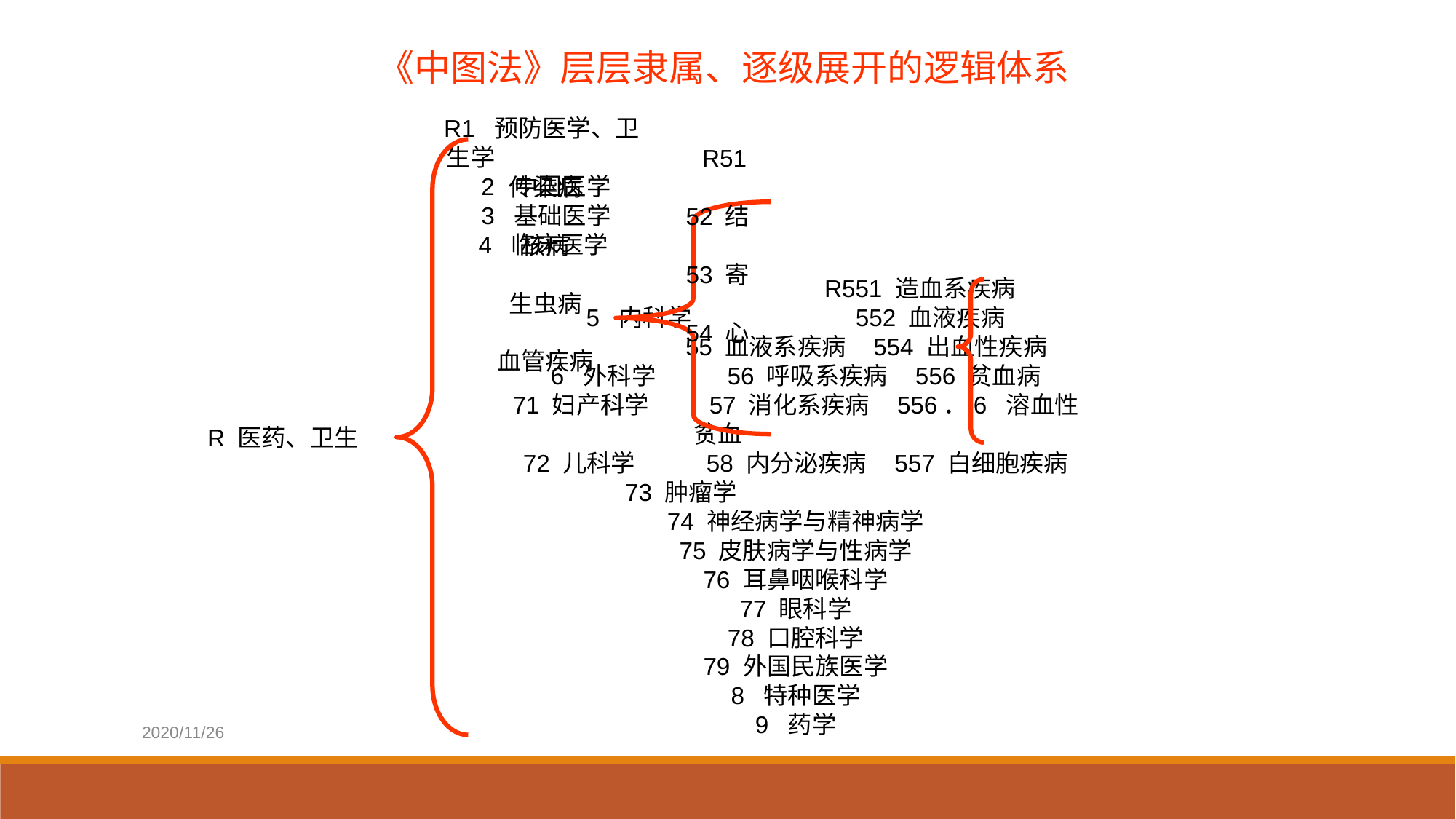

《中图法》层层隶属、逐级展开的逻辑体系
                 R1  预防医学、卫生学
             　   2  中国医学
                　3  基础医学
                　4  临床医学

                                          R51 传染病
                                        52 结核病
                                        53 寄生虫病
                                        54 心血管疾病

                                                        R551 造血系疾病
                   5  内科学                             552 血液疾病
                                        55 血液系疾病    554 出血性疾病
                   6  外科学            56 呼吸系疾病    556 贫血病
                   71 妇产科学          57 消化系疾病    556．6  溶血性贫血
                   72 儿科学            58 内分泌疾病    557 白细胞疾病
                   73 肿瘤学
                   74 神经病学与精神病学
                   75 皮肤病学与性病学
                   76 耳鼻咽喉科学
                   77 眼科学
                   78 口腔科学
                   79 外国民族医学
                   8  特种医学
                   9  药学

R 医药、卫生
2020/11/26